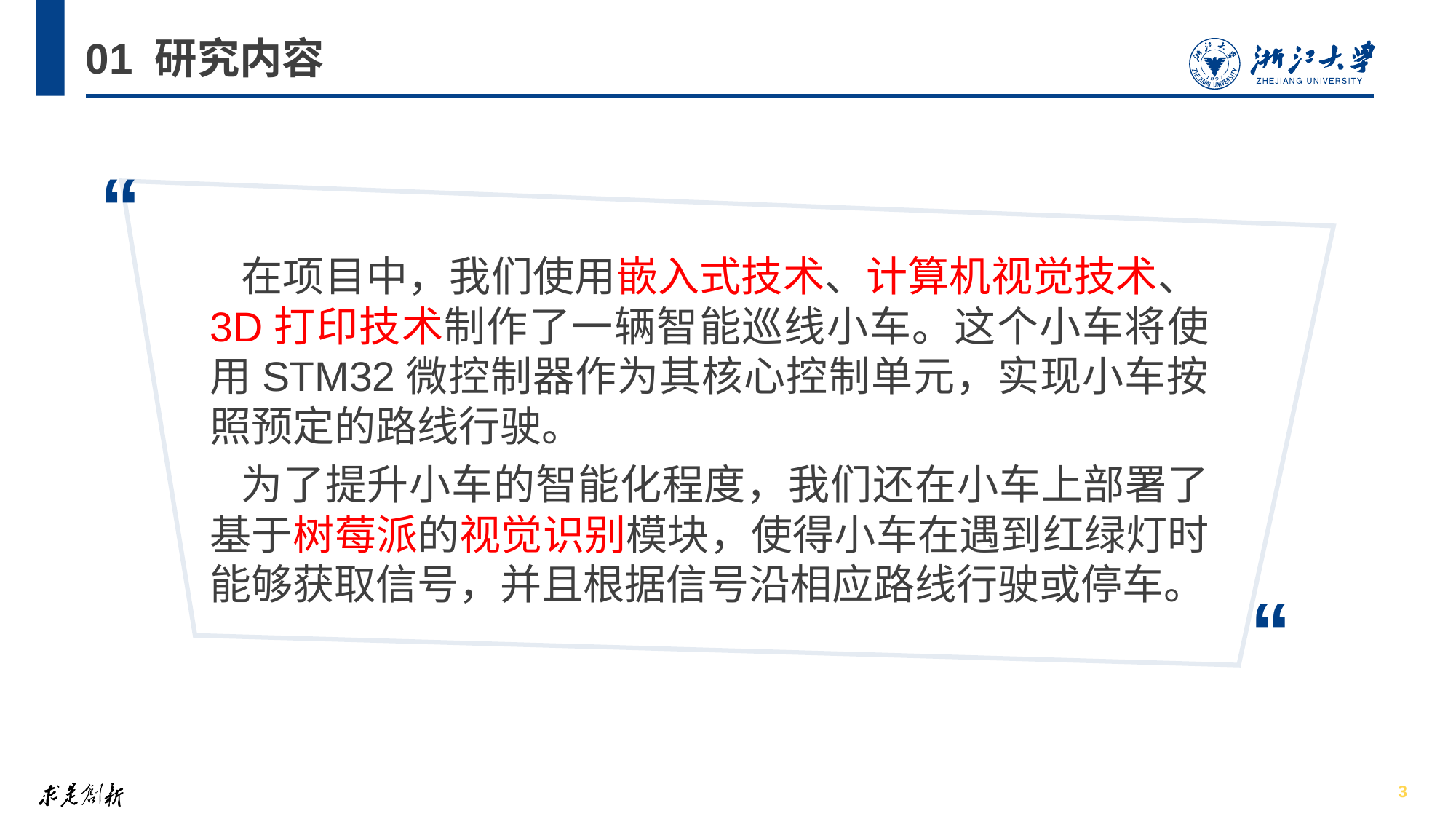

# 01 研究内容
“

在项目中，我们使用嵌入式技术、计算机视觉技术、3D打印技术制作了一辆智能巡线小车。这个小车将使用STM32微控制器作为其核心控制单元，实现小车按照预定的路线行驶。
为了提升小车的智能化程度，我们还在小车上部署了基于树莓派的视觉识别模块，使得小车在遇到红绿灯时能够获取信号，并且根据信号沿相应路线行驶或停车。
“
3